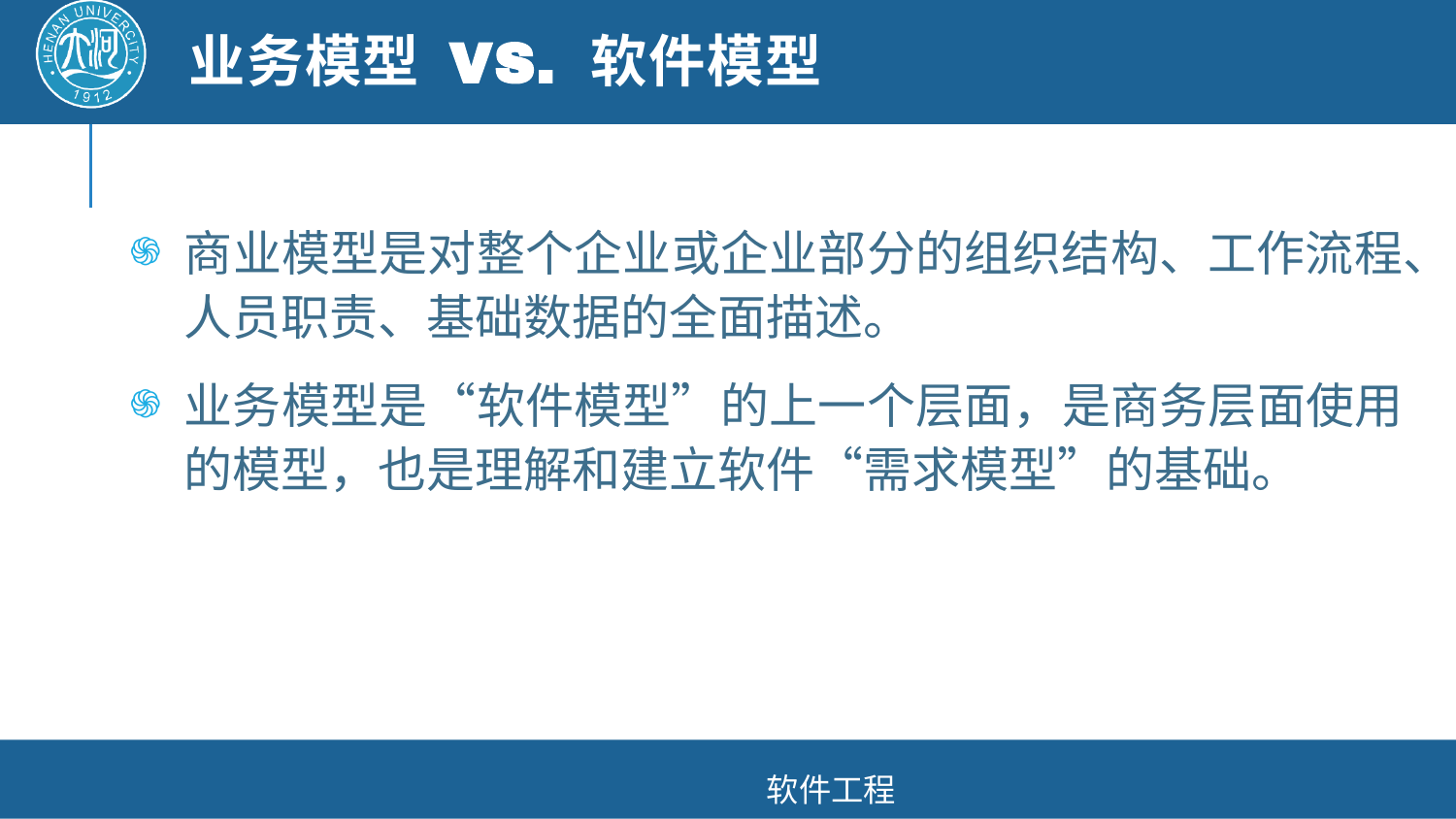

# 业务模型 VS. 软件模型
商业模型是对整个企业或企业部分的组织结构、工作流程、人员职责、基础数据的全面描述。
业务模型是“软件模型”的上一个层面，是商务层面使用的模型，也是理解和建立软件“需求模型”的基础。

软件工程
15